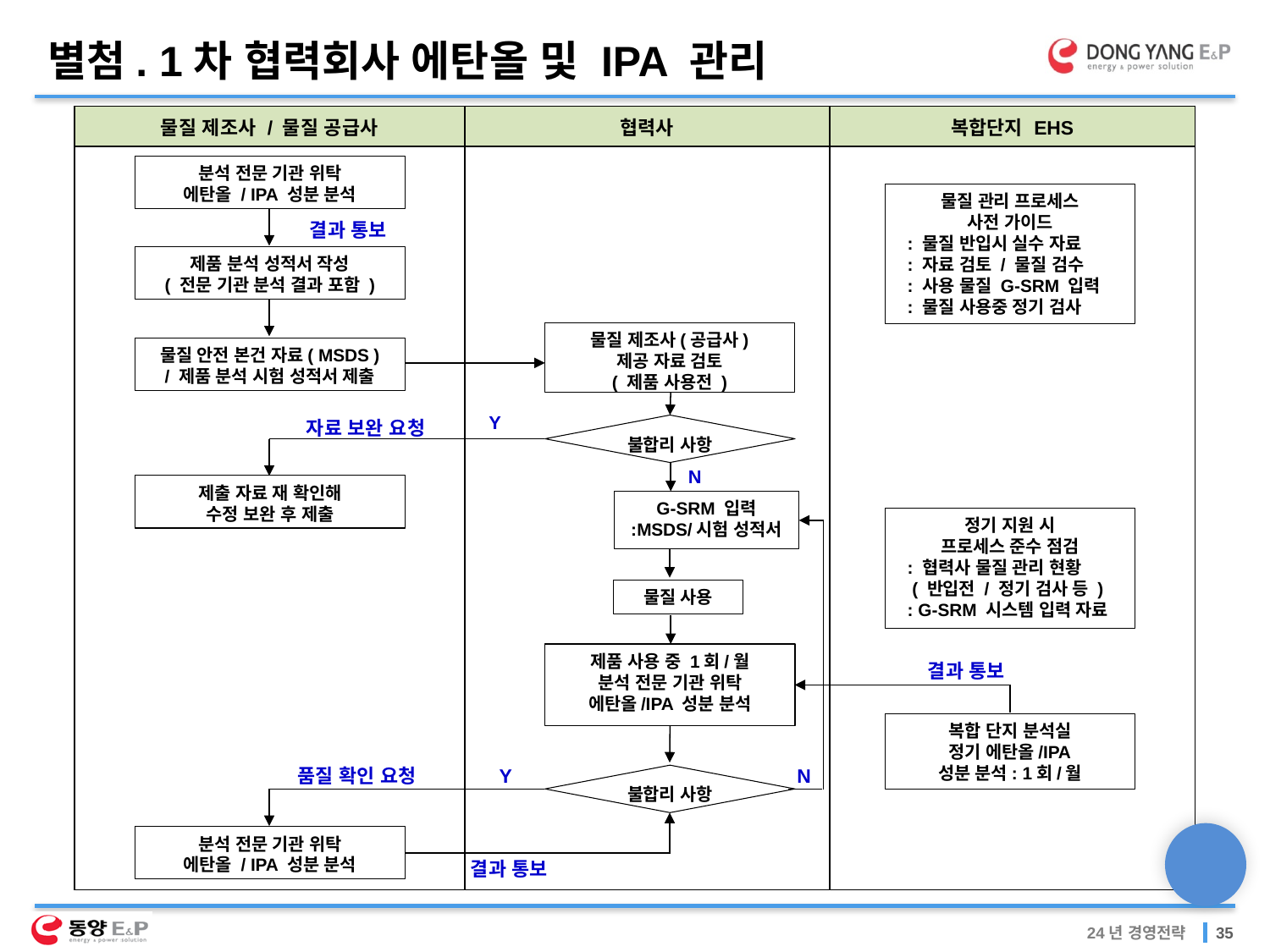

별첨. 1차 협력회사 에탄올 및 IPA 관리
| 물질 제조사 / 물질 공급사 | 협력사 | 복합단지 EHS |
| --- | --- | --- |
|  |  |  |
분석 전문 기관 위탁
에탄올 / IPA 성분 분석
물질 관리 프로세스
사전 가이드
  : 물질 반입시 실수 자료
  : 자료 검토 / 물질 검수
  : 사용 물질 G-SRM 입력
  : 물질 사용중 정기 검사
결과 통보
제품 분석 성적서 작성
( 전문 기관 분석 결과 포함 )
물질 제조사(공급사)
제공 자료 검토
( 제품 사용전 )
물질 안전 본건 자료( MSDS )
/ 제품 분석 시험 성적서 제출
Y
자료 보완 요청
불합리 사항
N
제출 자료 재 확인해
수정 보완 후 제출
G-SRM 입력
:MSDS/시험 성적서
정기 지원 시
프로세스 준수 점검
  : 협력사 물질 관리 현황
   ( 반입전 / 정기 검사 등 )
  : G-SRM 시스템 입력 자료
물질 사용
제품 사용 중 1회/월
분석 전문 기관 위탁
에탄올/IPA 성분 분석
결과 통보
복합 단지 분석실
정기 에탄올/IPA
성분 분석: 1회/월
N
품질 확인 요청
Y
불합리 사항
분석 전문 기관 위탁
에탄올 / IPA 성분 분석
결과 통보